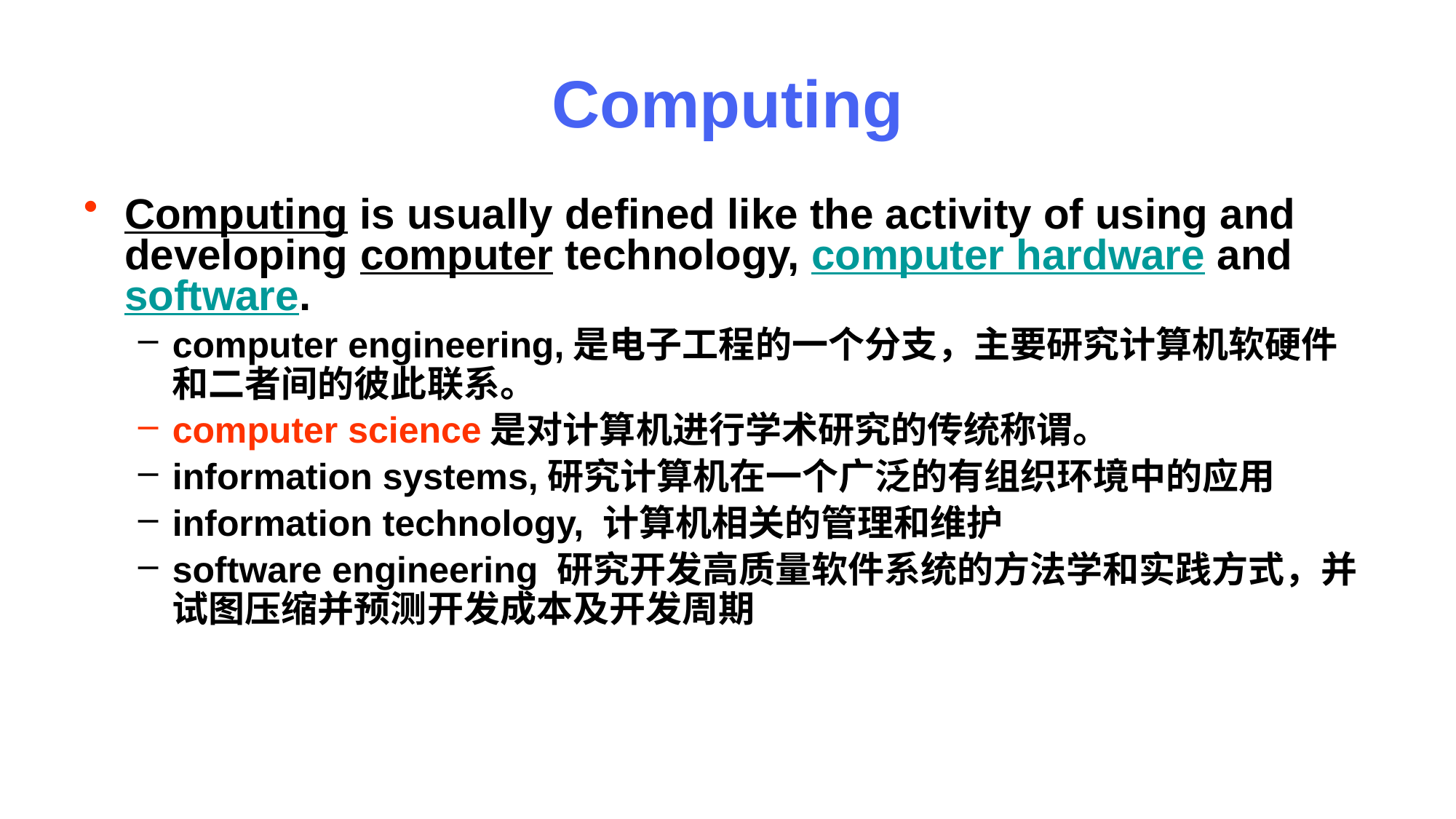

# Computing
Computing is usually defined like the activity of using and developing computer technology, computer hardware and software.
computer engineering,是电子工程的一个分支，主要研究计算机软硬件和二者间的彼此联系。
computer science是对计算机进行学术研究的传统称谓。
information systems,研究计算机在一个广泛的有组织环境中的应用
information technology, 计算机相关的管理和维护
software engineering 研究开发高质量软件系统的方法学和实践方式，并试图压缩并预测开发成本及开发周期